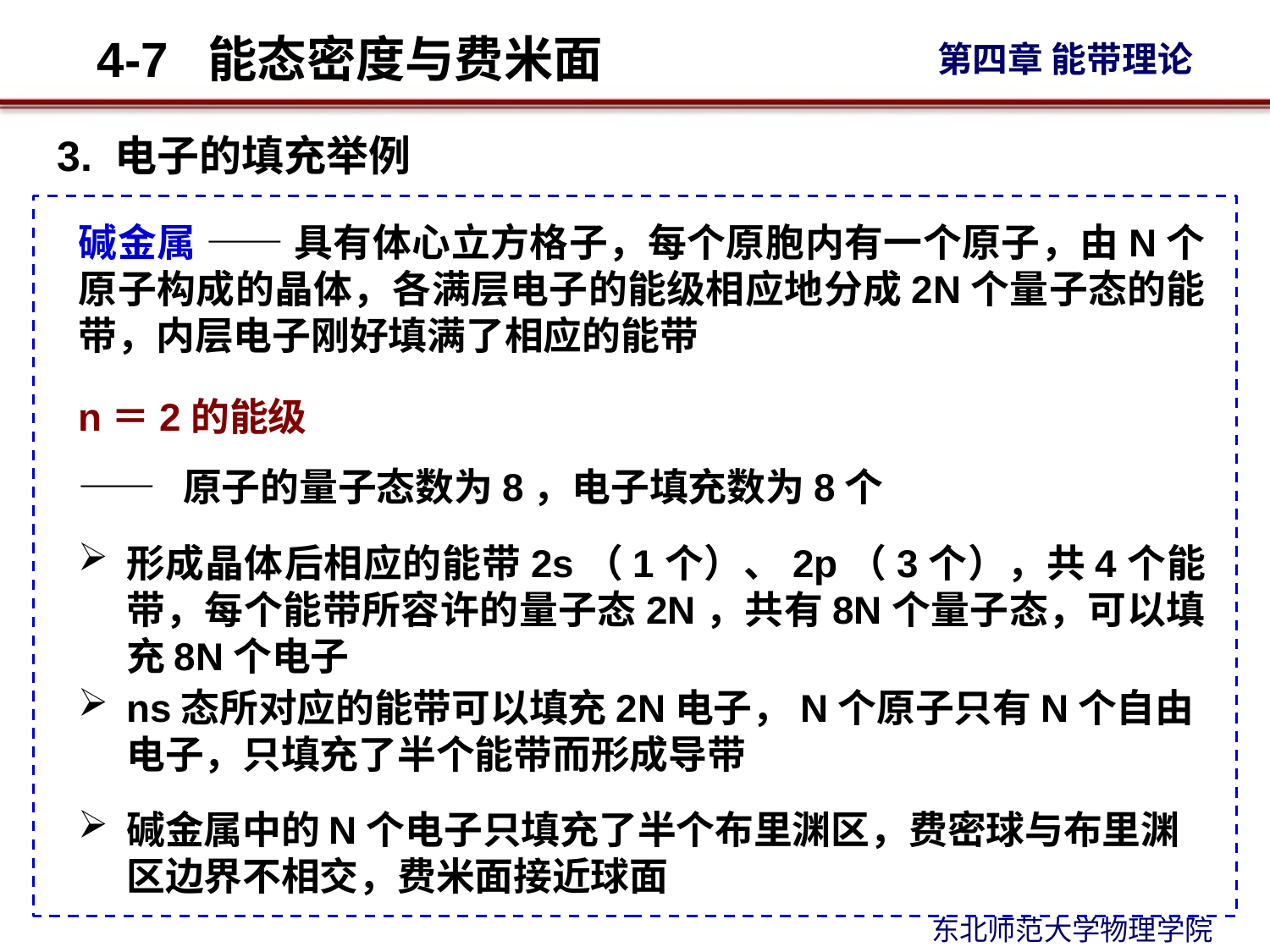

3. 电子的填充举例

碱金属 —— 具有体心立方格子，每个原胞内有一个原子，由N个原子构成的晶体，各满层电子的能级相应地分成2N个量子态的能带，内层电子刚好填满了相应的能带
n＝2的能级
——  原子的量子态数为8，电子填充数为8个
形成晶体后相应的能带2s（1个）、2p（3个），共4个能带，每个能带所容许的量子态2N，共有8N个量子态，可以填充8N个电子
ns态所对应的能带可以填充2N电子，N个原子只有N个自由电子，只填充了半个能带而形成导带
碱金属中的N个电子只填充了半个布里渊区，费密球与布里渊区边界不相交，费米面接近球面